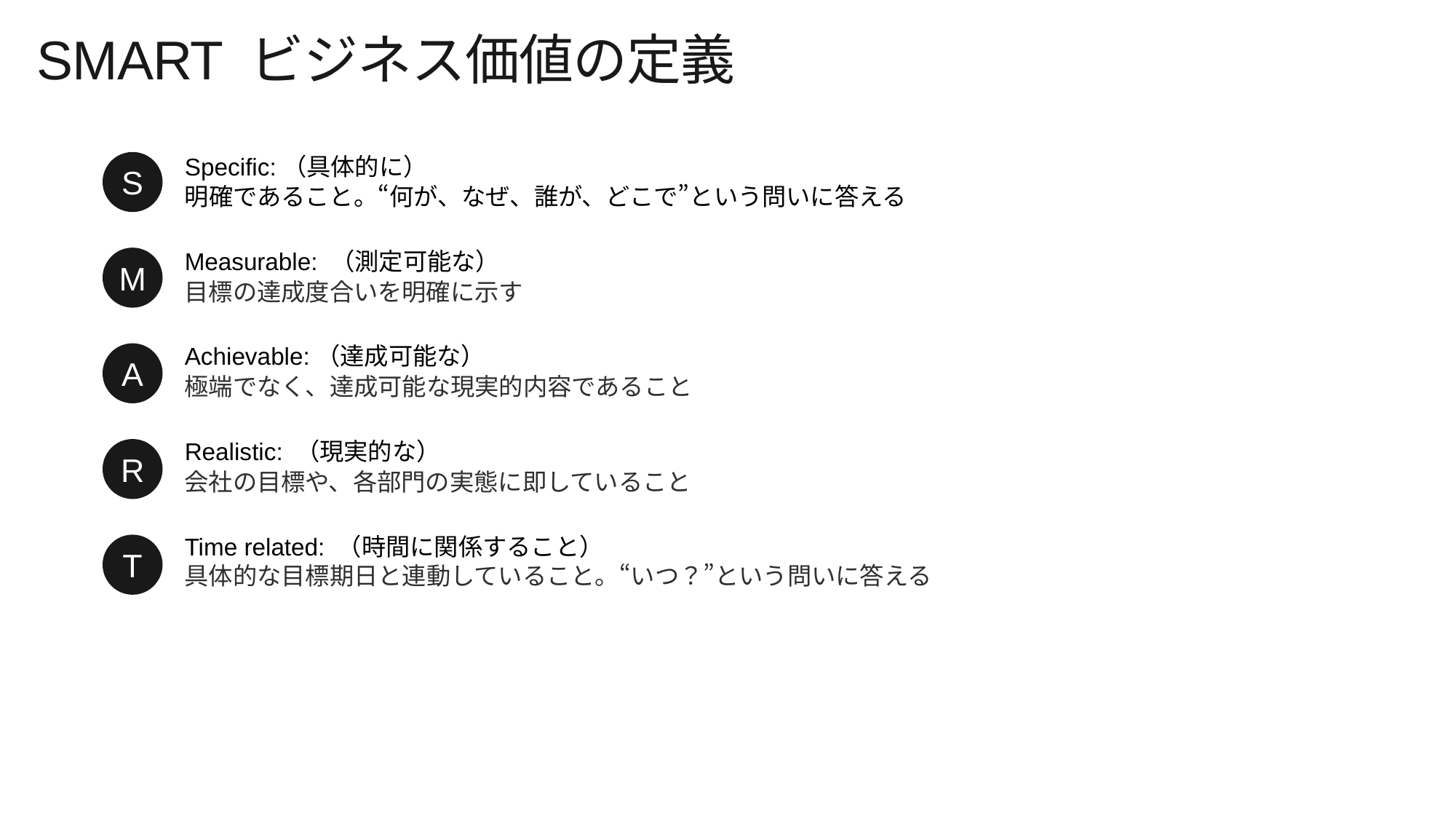

SMART ビジネス価値の定義
Specific:（具体的に）
明確であること。“何が、なぜ、誰が、どこで”という問いに答える
S
Measurable: （測定可能な）
目標の達成度合いを明確に示す
M
Achievable:（達成可能な）
極端でなく、達成可能な現実的内容であること
A
Realistic: （現実的な）
会社の目標や、各部門の実態に即していること
R
Time related: （時間に関係すること）
具体的な目標期日と連動していること。“いつ？”という問いに答える
T